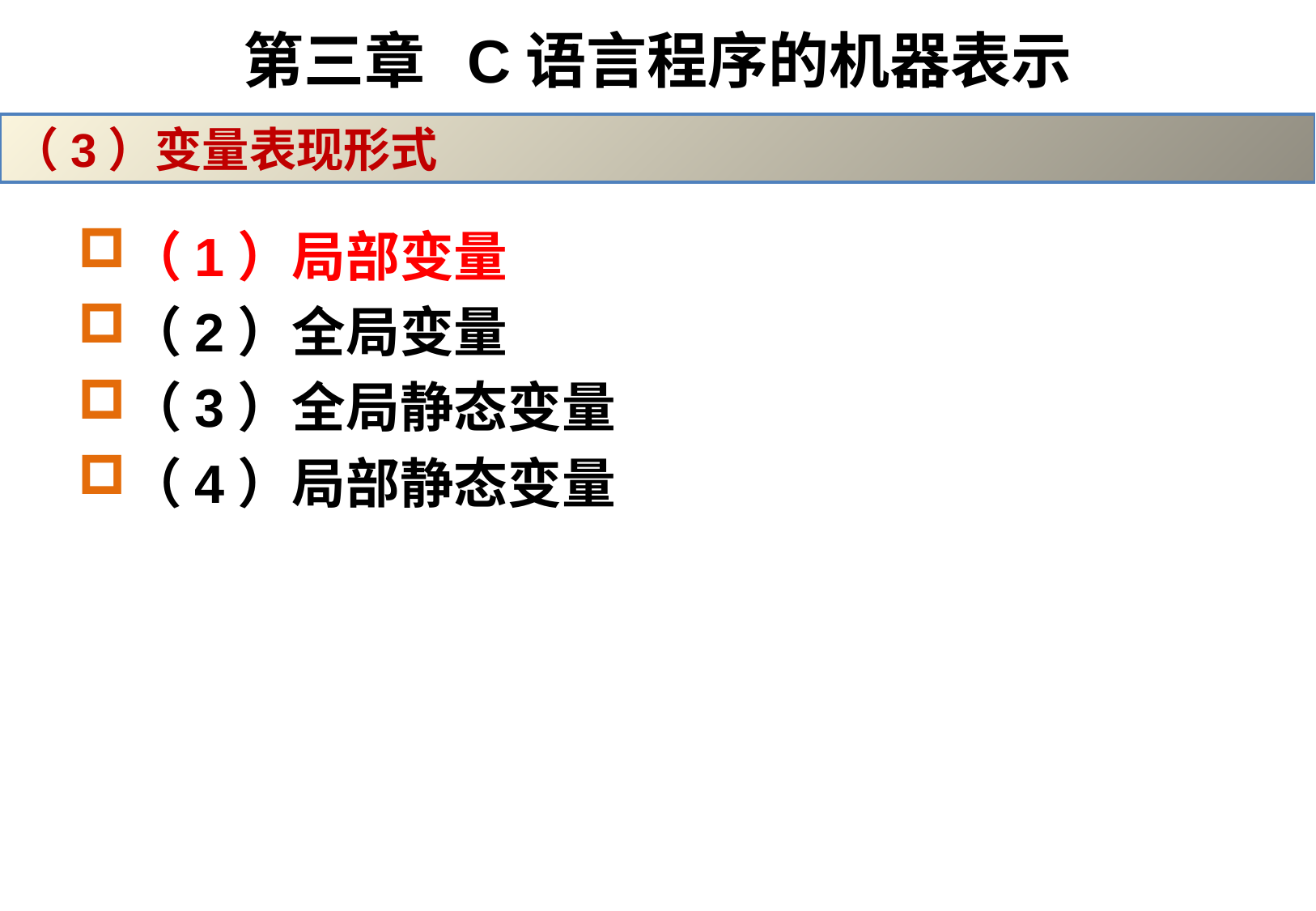

# 第三章  C语言程序的机器表示
（3）变量表现形式
（1）局部变量
（2）全局变量
（3）全局静态变量
（4）局部静态变量